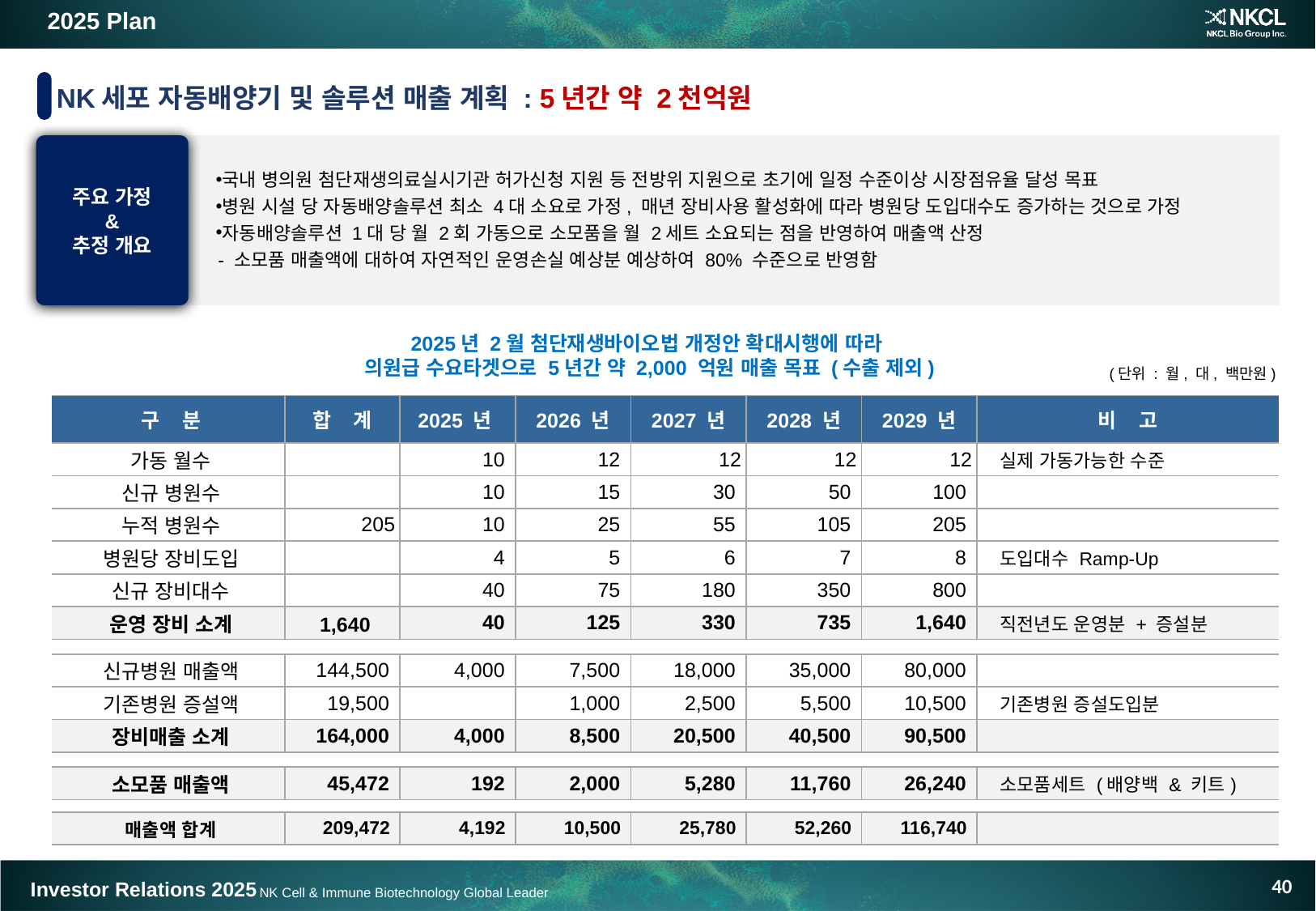

2025 Plan
NK세포 자동배양기 및 솔루션 매출 계획 : 5년간 약 2천억원

주요 가정
&
추정 개요

국내 병의원 첨단재생의료실시기관 허가신청 지원 등 전방위 지원으로 초기에 일정 수준이상 시장점유율 달성 목표
병원 시설 당 자동배양솔루션 최소 4대 소요로 가정, 매년 장비사용 활성화에 따라 병원당 도입대수도 증가하는 것으로 가정
자동배양솔루션 1대 당 월 2회 가동으로 소모품을 월 2세트 소요되는 점을 반영하여 매출액 산정
  - 소모품 매출액에 대하여 자연적인 운영손실 예상분 예상하여 80% 수준으로 반영함
2025년 2월 첨단재생바이오법 개정안 확대시행에 따라
의원급 수요타겟으로 5년간 약 2,000 억원 매출 목표 (수출 제외)
(단위 : 월, 대, 백만원)
| 구 분 | 합 계 | 2025 년 | 2026 년 | 2027 년 | 2028 년 | 2029 년 | 비 고 |
| --- | --- | --- | --- | --- | --- | --- | --- |
| 가동 월수 |  | 10 | 12 | 12 | 12 | 12 | 실제 가동가능한 수준 |
| 신규 병원수 |  | 10 | 15 | 30 | 50 | 100 |  |
| 누적 병원수 | 205 | 10 | 25 | 55 | 105 | 205 |  |
| 병원당 장비도입 |  | 4 | 5 | 6 | 7 | 8 | 도입대수 Ramp-Up |
| 신규 장비대수 |  | 40 | 75 | 180 | 350 | 800 |  |
| 운영 장비 소계 | 1,640 | 40 | 125 | 330 | 735 | 1,640 | 직전년도 운영분 + 증설분 |
|  |  |  |  |  |  |  |  |
| 신규병원 매출액 | 144,500 | 4,000 | 7,500 | 18,000 | 35,000 | 80,000 |  |
| 기존병원 증설액 | 19,500 |  | 1,000 | 2,500 | 5,500 | 10,500 | 기존병원 증설도입분 |
| 장비매출 소계 | 164,000 | 4,000 | 8,500 | 20,500 | 40,500 | 90,500 |  |
|  |  |  |  |  |  |  |  |
| 소모품 매출액 | 45,472 | 192 | 2,000 | 5,280 | 11,760 | 26,240 | 소모품세트 (배양백 & 키트) |
|  |  |  |  |  |  |  |  |
| 매출액 합계 | 209,472 | 4,192 | 10,500 | 25,780 | 52,260 | 116,740 |  |
40